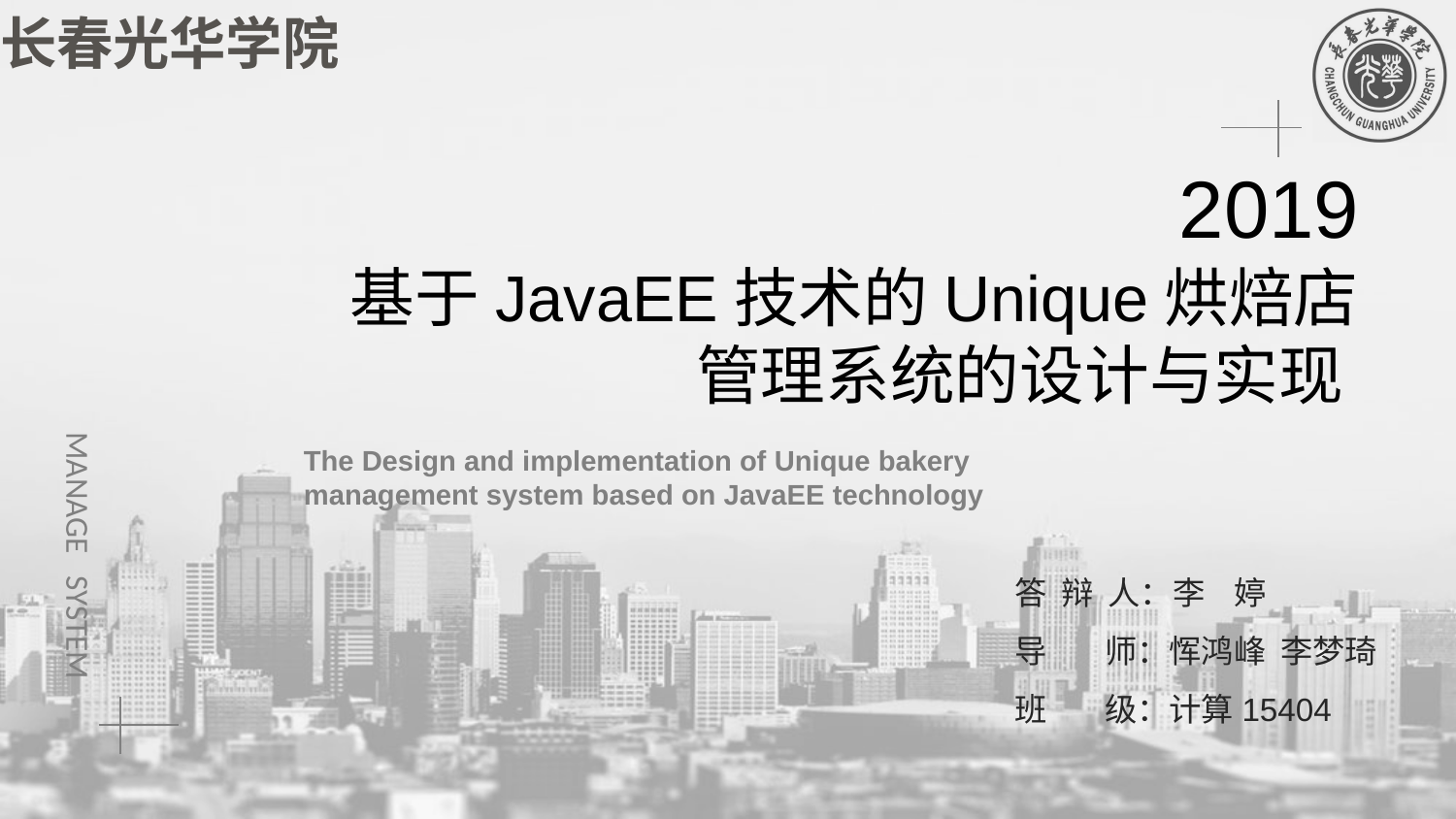

长春光华学院
2019
基于JavaEE技术的Unique烘焙店
管理系统的设计与实现
MANAGE   SYSTEM
The Design and implementation of Unique bakery
management system based on JavaEE technology
答  辩  人：李    婷
导        师：恽鸿峰  李梦琦
班        级：计算15404